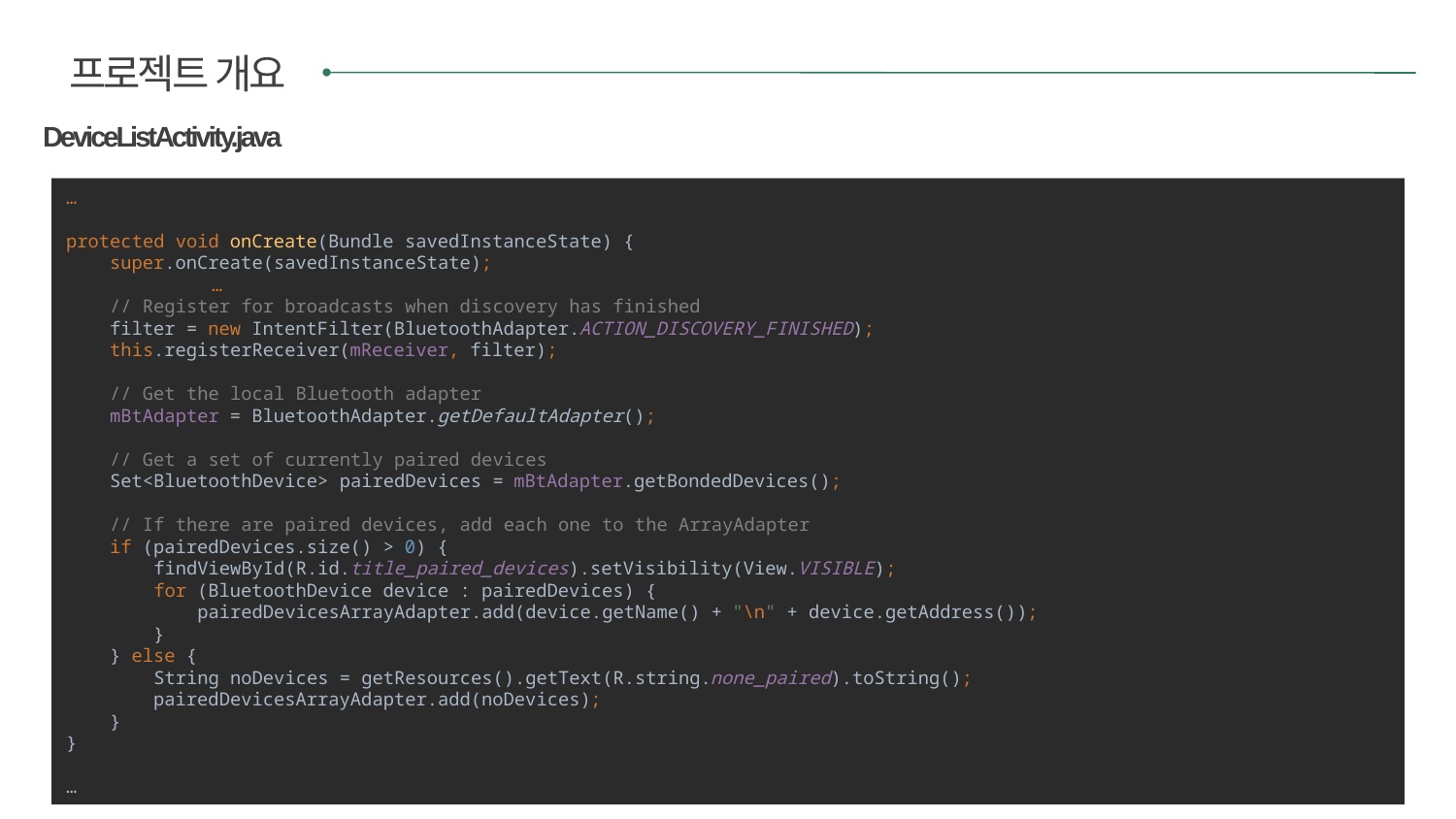

프로젝트 개요
DeviceListActivity.java
…

protected void onCreate(Bundle savedInstanceState) {
    super.onCreate(savedInstanceState);
	…
    // Register for broadcasts when discovery has finished
    filter = new IntentFilter(BluetoothAdapter.ACTION_DISCOVERY_FINISHED);
    this.registerReceiver(mReceiver, filter);
    // Get the local Bluetooth adapter
    mBtAdapter = BluetoothAdapter.getDefaultAdapter();
    // Get a set of currently paired devices
    Set<BluetoothDevice> pairedDevices = mBtAdapter.getBondedDevices();
    // If there are paired devices, add each one to the ArrayAdapter
    if (pairedDevices.size() > 0) {
        findViewById(R.id.title_paired_devices).setVisibility(View.VISIBLE);
        for (BluetoothDevice device : pairedDevices) {
            pairedDevicesArrayAdapter.add(device.getName() + "\n" + device.getAddress());
        }
    } else {
        String noDevices = getResources().getText(R.string.none_paired).toString();
        pairedDevicesArrayAdapter.add(noDevices);
    }
}

…